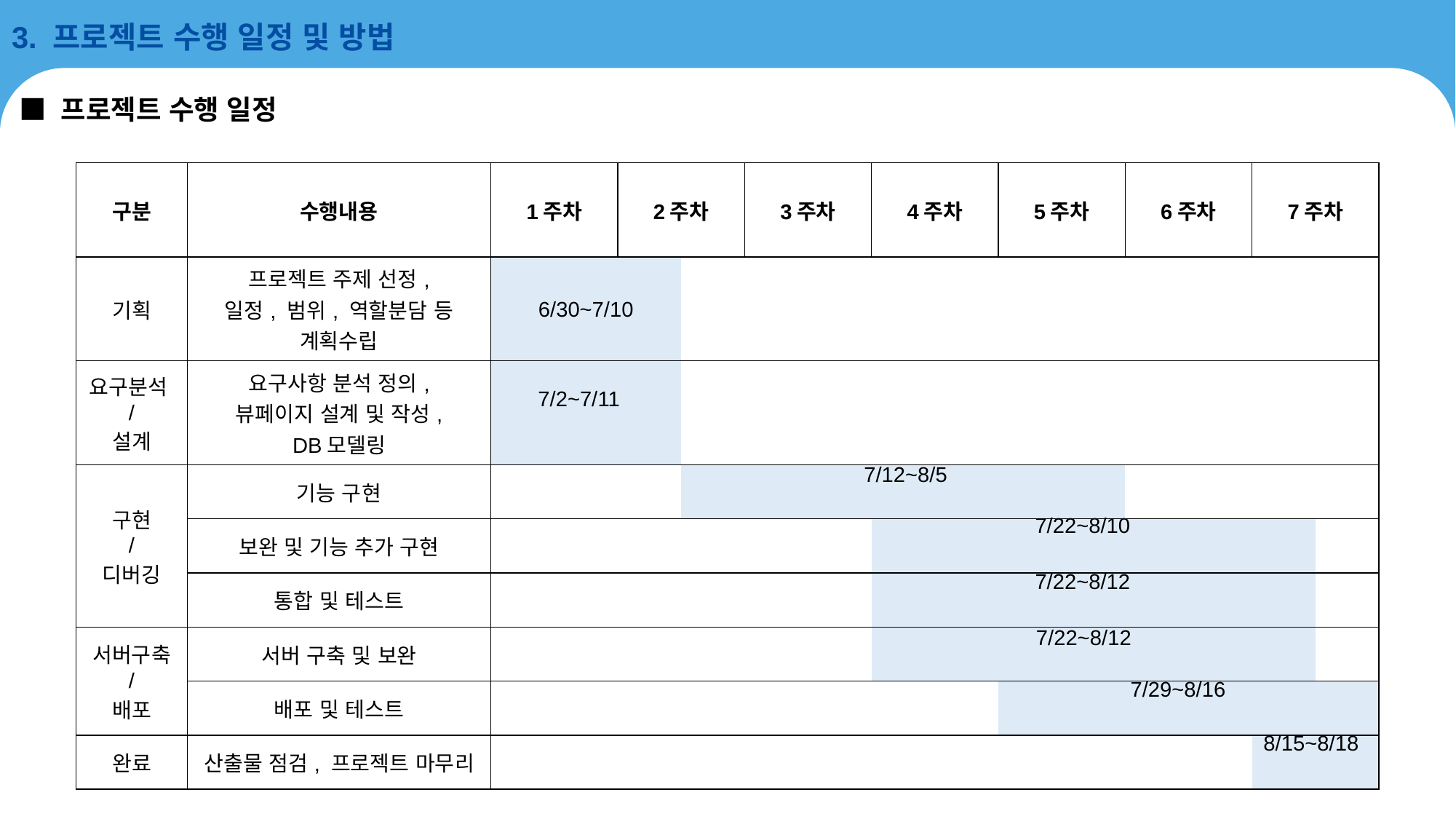

3. 프로젝트 수행 일정 및 방법

■ 프로젝트 수행 일정
| 구분 | 수행내용 | 1주차 |  | 2주차 |  | 3주차 |  | 4주차 |  | 5주차 |  | 6주차 |  | 7주차 |  |
| --- | --- | --- | --- | --- | --- | --- | --- | --- | --- | --- | --- | --- | --- | --- | --- |
| 기획 | 프로젝트 주제 선정, 일정, 범위, 역할분담 등 계획수립 |  |  |  |  |  |  |  |  |  |  |  |  |  |  |
| 요구분석/ 설계 | 요구사항 분석 정의, 뷰페이지 설계 및 작성, DB모델링 |  |  |  |  |  |  |  |  |  |  |  |  |  |  |
| 구현 / 디버깅 | 기능 구현 |  |  |  |  |  |  |  |  |  |  |  |  |  |  |
|  | 보완 및 기능 추가 구현 |  |  |  |  |  |  |  |  |  |  |  |  |  |  |
| 시험 | 통합 및 테스트 |  |  |  |  |  |  |  |  |  |  |  |  |  |  |
| 서버구축 / 배포 | 서버 구축 및 보완 |  |  |  |  |  |  |  |  |  |  |  |  |  |  |
|  | 배포 및 테스트 |  |  |  |  |  |  |  |  |  |  |  |  |  |  |
| 완료 | 산출물 점검, 프로젝트 마무리 |  |  |  |  |  |  |  |  |  |  |  |  |  |  |
6/30~7/10
7/2~7/11
7/12~8/5
7/22~8/10
7/22~8/12
7/22~8/12
7/29~8/16
8/15~8/18
10